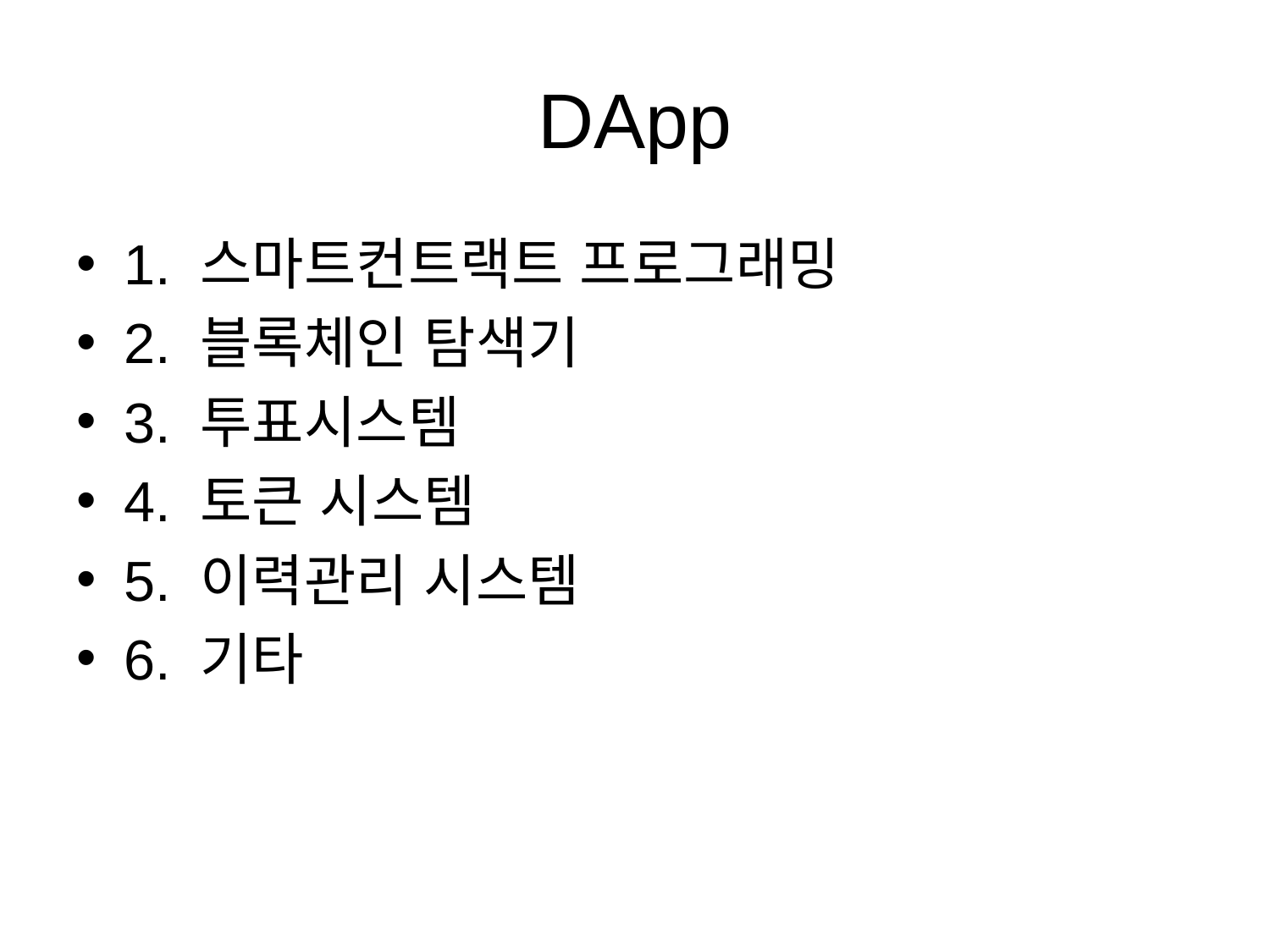

# DApp
1. 스마트컨트랙트 프로그래밍
2. 블록체인 탐색기
3. 투표시스템
4. 토큰 시스템
5. 이력관리 시스템
6. 기타